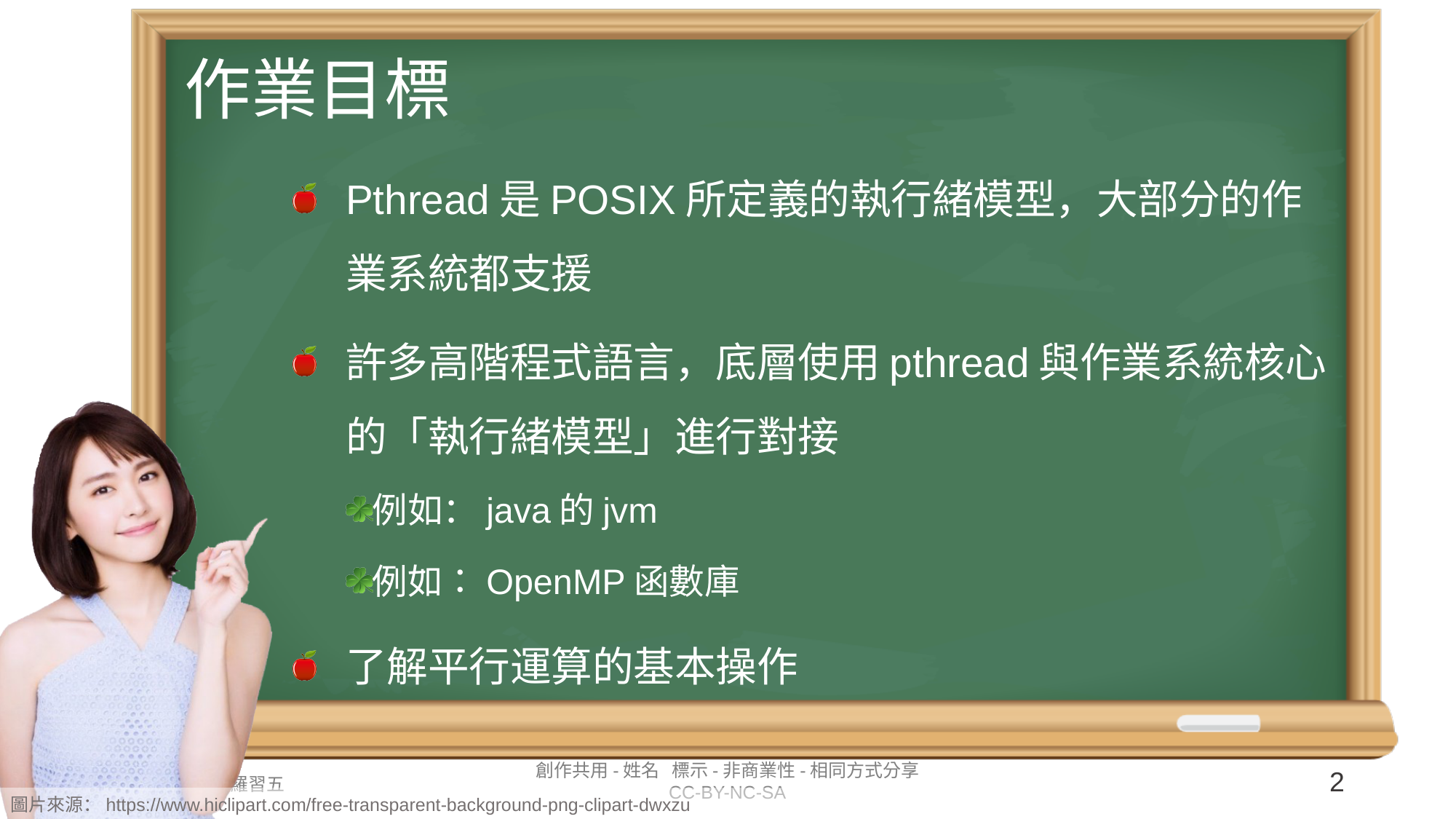

# 作業目標
Pthread是POSIX所定義的執行緒模型，大部分的作業系統都支援
許多高階程式語言，底層使用pthread與作業系統核心的「執行緒模型」進行對接
例如：java的jvm
例如：OpenMP函數庫
了解平行運算的基本操作